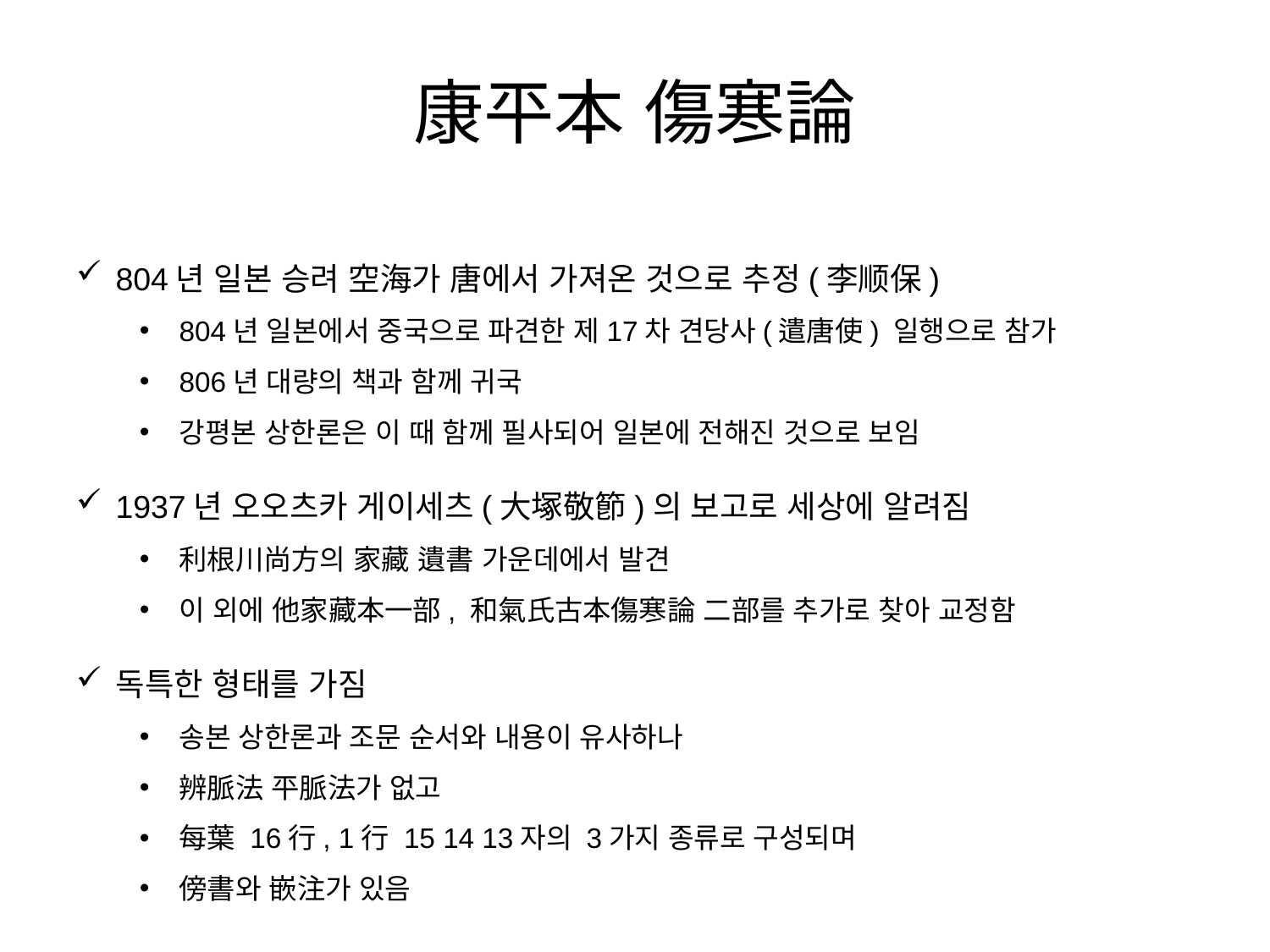

康平本 傷寒論
804년 일본 승려 空海가 唐에서 가져온 것으로 추정(李顺保)
804년 일본에서 중국으로 파견한 제17차 견당사(遣唐使) 일행으로 참가
806년 대량의 책과 함께 귀국
강평본 상한론은 이 때 함께 필사되어 일본에 전해진 것으로 보임

1937년 오오츠카 게이세츠(大塚敬節)의 보고로 세상에 알려짐
利根川尚方의 家藏 遺書 가운데에서 발견
이 외에 他家藏本一部, 和氣氏古本傷寒論 二部를 추가로 찾아 교정함

독특한 형태를 가짐
송본 상한론과 조문 순서와 내용이 유사하나
辨脈法 平脈法가 없고
每葉 16行, 1行 15 14 13자의 3가지 종류로 구성되며
傍書와 嵌注가 있음